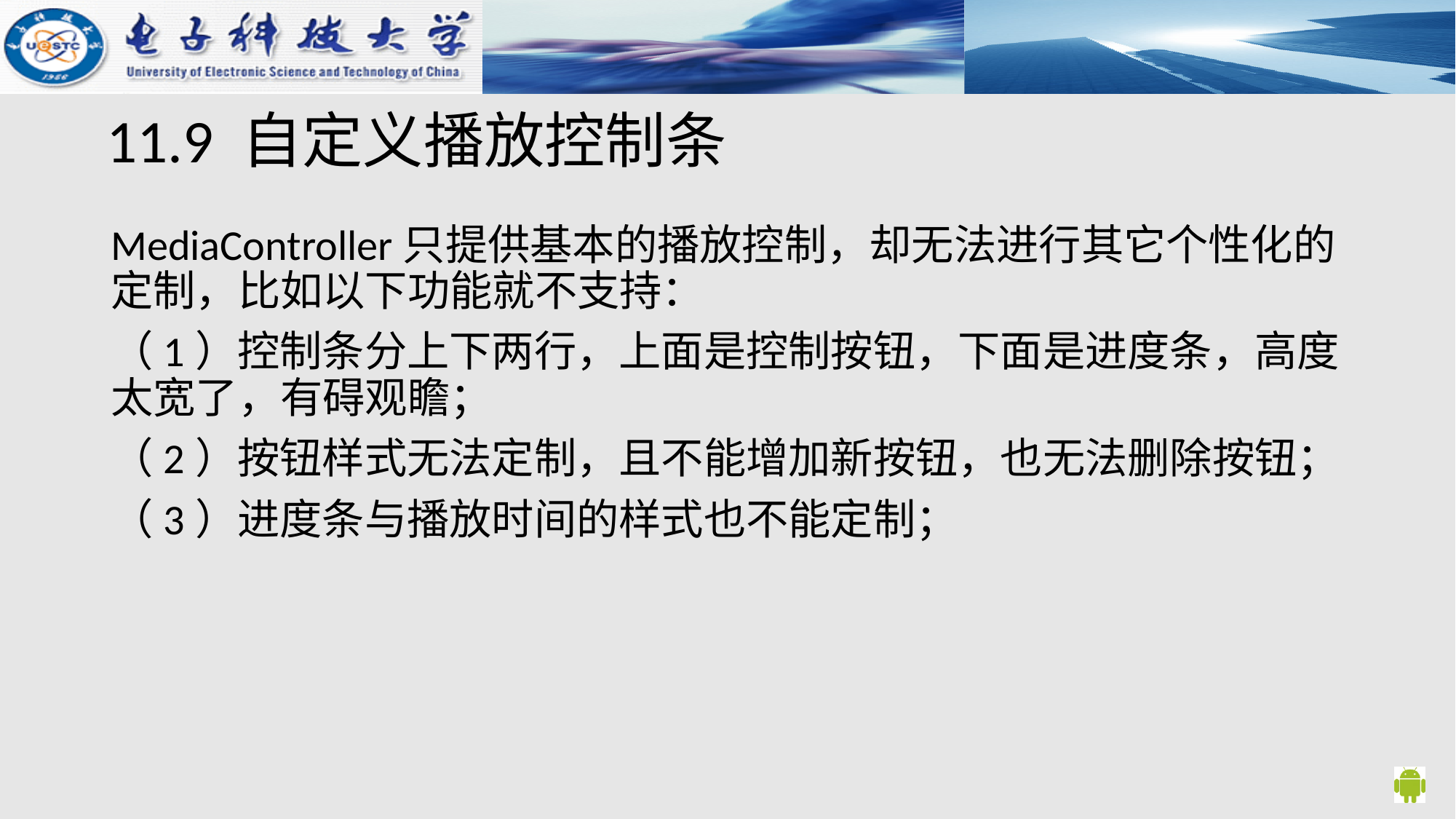

# 11.9 自定义播放控制条
MediaController只提供基本的播放控制，却无法进行其它个性化的定制，比如以下功能就不支持：
（1）控制条分上下两行，上面是控制按钮，下面是进度条，高度太宽了，有碍观瞻；
（2）按钮样式无法定制，且不能增加新按钮，也无法删除按钮；
（3）进度条与播放时间的样式也不能定制；